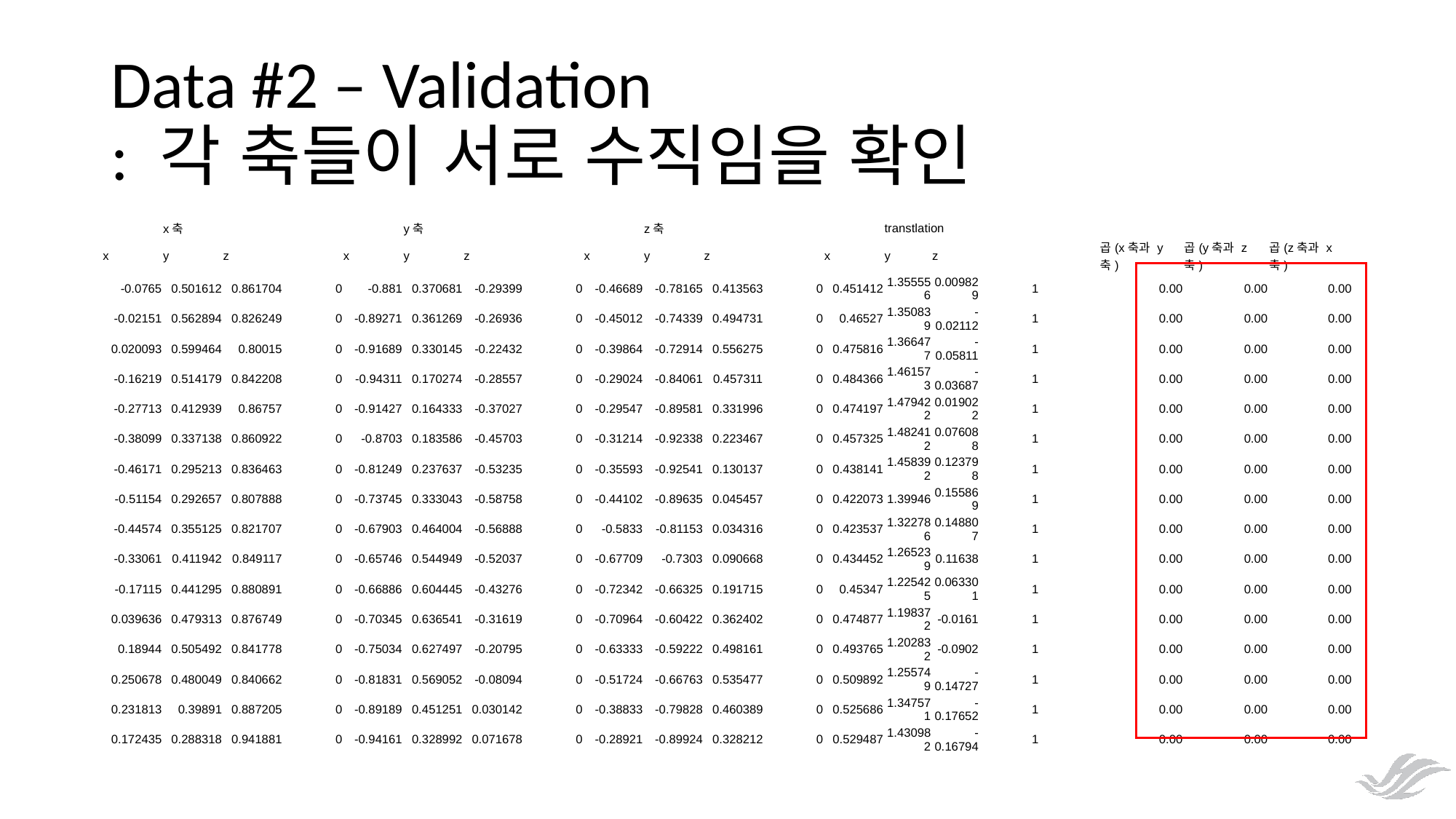

# Data #2 – Validation : 각 축들이 서로 수직임을 확인
|  | x축 |  |  |  | y축 |  |  |  | z축 |  |  |  | transtlation |  |  |  |  |  |  |
| --- | --- | --- | --- | --- | --- | --- | --- | --- | --- | --- | --- | --- | --- | --- | --- | --- | --- | --- | --- |
| x | y | z |  | x | y | z |  | x | y | z |  | x | y | z |  |  | 곱(x축과 y축) | 곱(y축과 z축) | 곱(z축과 x축) |
| -0.0765 | 0.501612 | 0.861704 | 0 | -0.881 | 0.370681 | -0.29399 | 0 | -0.46689 | -0.78165 | 0.413563 | 0 | 0.451412 | 1.355556 | 0.009829 | 1 |  | 0.00 | 0.00 | 0.00 |
| -0.02151 | 0.562894 | 0.826249 | 0 | -0.89271 | 0.361269 | -0.26936 | 0 | -0.45012 | -0.74339 | 0.494731 | 0 | 0.46527 | 1.350839 | -0.02112 | 1 |  | 0.00 | 0.00 | 0.00 |
| 0.020093 | 0.599464 | 0.80015 | 0 | -0.91689 | 0.330145 | -0.22432 | 0 | -0.39864 | -0.72914 | 0.556275 | 0 | 0.475816 | 1.366477 | -0.05811 | 1 |  | 0.00 | 0.00 | 0.00 |
| -0.16219 | 0.514179 | 0.842208 | 0 | -0.94311 | 0.170274 | -0.28557 | 0 | -0.29024 | -0.84061 | 0.457311 | 0 | 0.484366 | 1.461573 | -0.03687 | 1 |  | 0.00 | 0.00 | 0.00 |
| -0.27713 | 0.412939 | 0.86757 | 0 | -0.91427 | 0.164333 | -0.37027 | 0 | -0.29547 | -0.89581 | 0.331996 | 0 | 0.474197 | 1.479422 | 0.019022 | 1 |  | 0.00 | 0.00 | 0.00 |
| -0.38099 | 0.337138 | 0.860922 | 0 | -0.8703 | 0.183586 | -0.45703 | 0 | -0.31214 | -0.92338 | 0.223467 | 0 | 0.457325 | 1.482412 | 0.076088 | 1 |  | 0.00 | 0.00 | 0.00 |
| -0.46171 | 0.295213 | 0.836463 | 0 | -0.81249 | 0.237637 | -0.53235 | 0 | -0.35593 | -0.92541 | 0.130137 | 0 | 0.438141 | 1.458392 | 0.123798 | 1 |  | 0.00 | 0.00 | 0.00 |
| -0.51154 | 0.292657 | 0.807888 | 0 | -0.73745 | 0.333043 | -0.58758 | 0 | -0.44102 | -0.89635 | 0.045457 | 0 | 0.422073 | 1.39946 | 0.155869 | 1 |  | 0.00 | 0.00 | 0.00 |
| -0.44574 | 0.355125 | 0.821707 | 0 | -0.67903 | 0.464004 | -0.56888 | 0 | -0.5833 | -0.81153 | 0.034316 | 0 | 0.423537 | 1.322786 | 0.148807 | 1 |  | 0.00 | 0.00 | 0.00 |
| -0.33061 | 0.411942 | 0.849117 | 0 | -0.65746 | 0.544949 | -0.52037 | 0 | -0.67709 | -0.7303 | 0.090668 | 0 | 0.434452 | 1.265239 | 0.11638 | 1 |  | 0.00 | 0.00 | 0.00 |
| -0.17115 | 0.441295 | 0.880891 | 0 | -0.66886 | 0.604445 | -0.43276 | 0 | -0.72342 | -0.66325 | 0.191715 | 0 | 0.45347 | 1.225425 | 0.063301 | 1 |  | 0.00 | 0.00 | 0.00 |
| 0.039636 | 0.479313 | 0.876749 | 0 | -0.70345 | 0.636541 | -0.31619 | 0 | -0.70964 | -0.60422 | 0.362402 | 0 | 0.474877 | 1.198372 | -0.0161 | 1 |  | 0.00 | 0.00 | 0.00 |
| 0.18944 | 0.505492 | 0.841778 | 0 | -0.75034 | 0.627497 | -0.20795 | 0 | -0.63333 | -0.59222 | 0.498161 | 0 | 0.493765 | 1.202832 | -0.0902 | 1 |  | 0.00 | 0.00 | 0.00 |
| 0.250678 | 0.480049 | 0.840662 | 0 | -0.81831 | 0.569052 | -0.08094 | 0 | -0.51724 | -0.66763 | 0.535477 | 0 | 0.509892 | 1.255749 | -0.14727 | 1 |  | 0.00 | 0.00 | 0.00 |
| 0.231813 | 0.39891 | 0.887205 | 0 | -0.89189 | 0.451251 | 0.030142 | 0 | -0.38833 | -0.79828 | 0.460389 | 0 | 0.525686 | 1.347571 | -0.17652 | 1 |  | 0.00 | 0.00 | 0.00 |
| 0.172435 | 0.288318 | 0.941881 | 0 | -0.94161 | 0.328992 | 0.071678 | 0 | -0.28921 | -0.89924 | 0.328212 | 0 | 0.529487 | 1.430982 | -0.16794 | 1 |  | 0.00 | 0.00 | 0.00 |